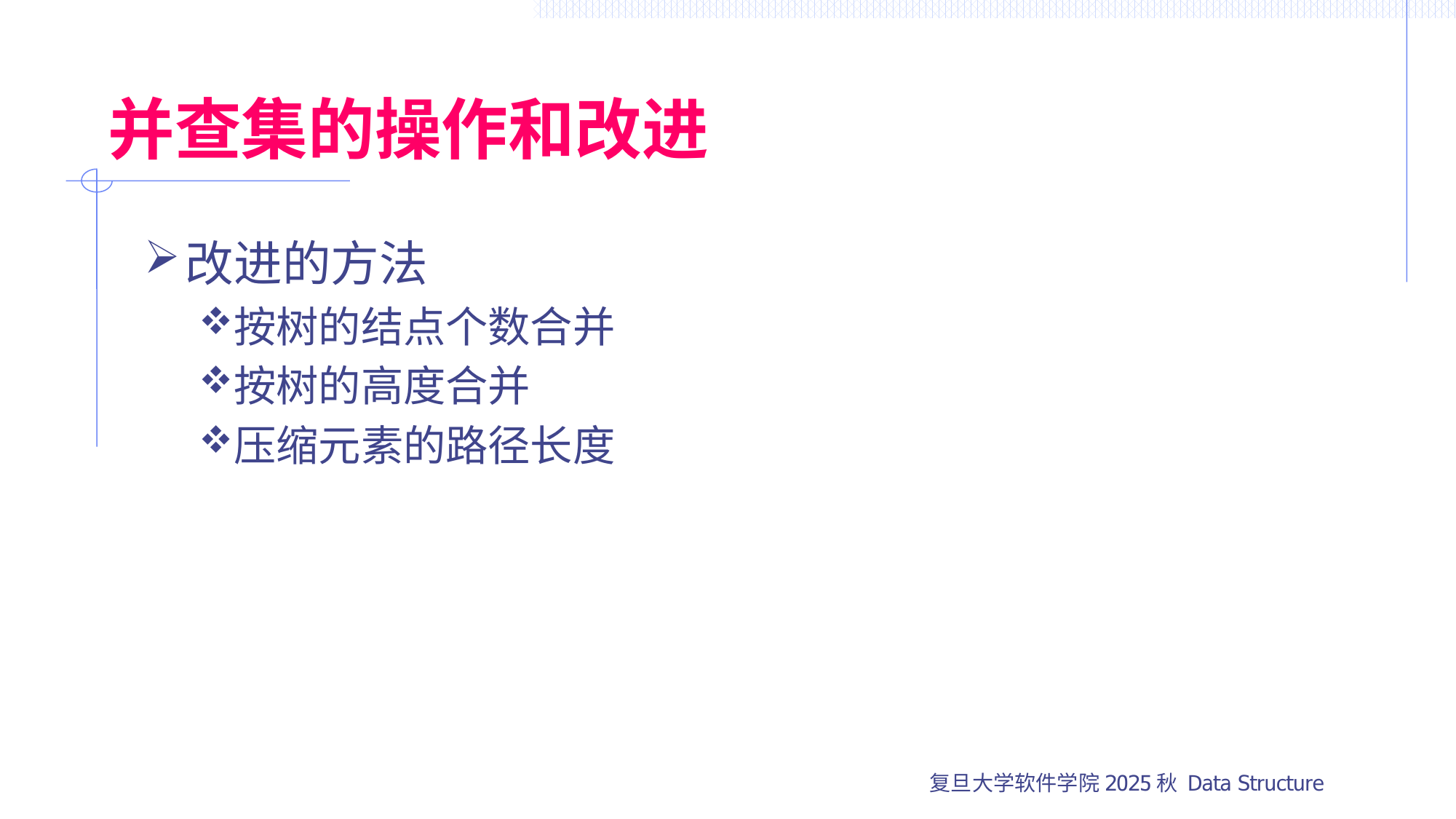

# 并查集的操作和改进
改进的方法
按树的结点个数合并
按树的高度合并
压缩元素的路径长度